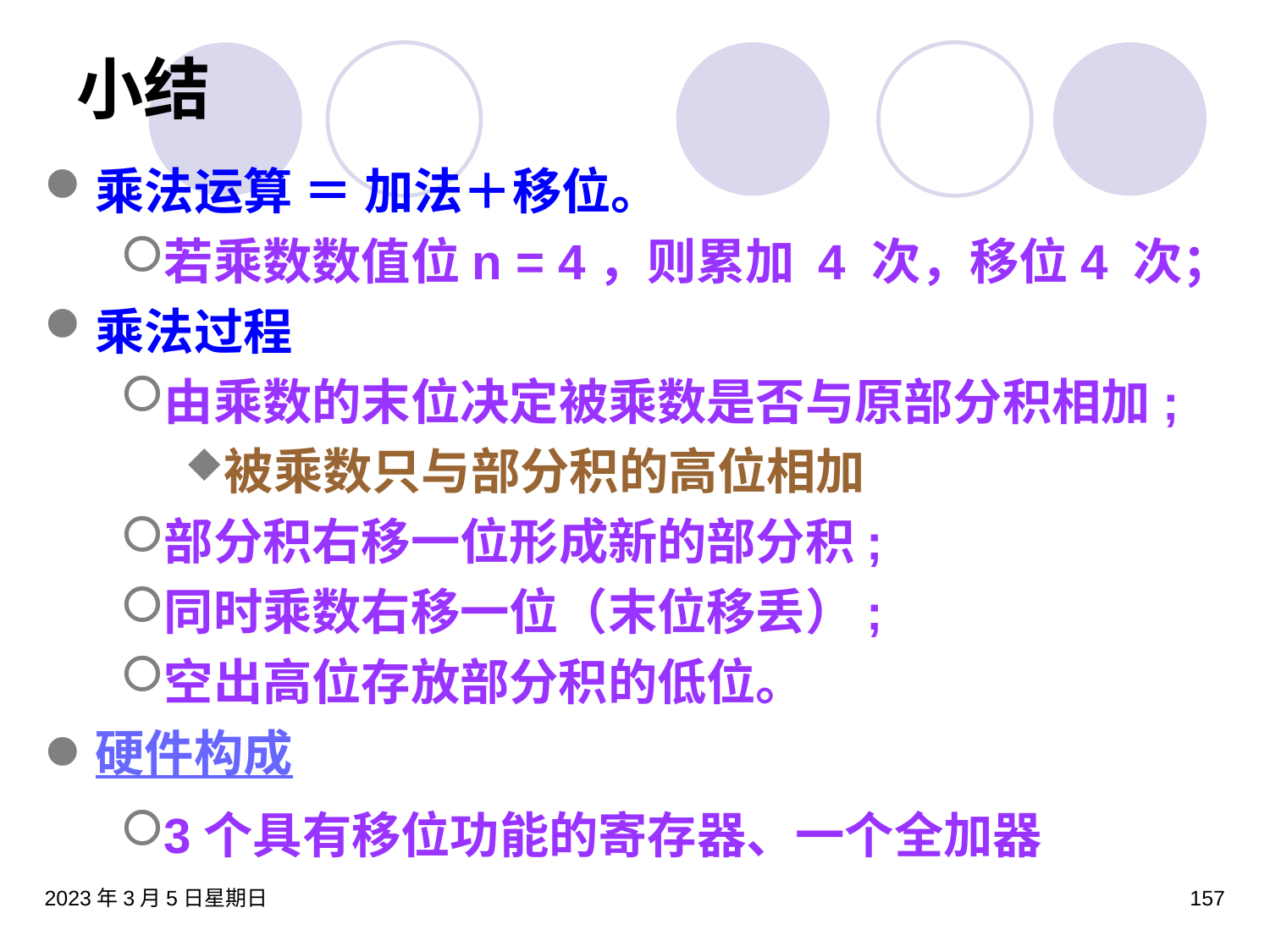

# 小结
乘法运算 ＝ 加法＋移位。
若乘数数值位n = 4，则累加 4 次，移位4 次；
乘法过程
由乘数的末位决定被乘数是否与原部分积相加;
被乘数只与部分积的高位相加
部分积右移一位形成新的部分积;
同时乘数右移一位（末位移丢）;
空出高位存放部分积的低位。
硬件构成
3个具有移位功能的寄存器、一个全加器
2023年3月5日星期日
157